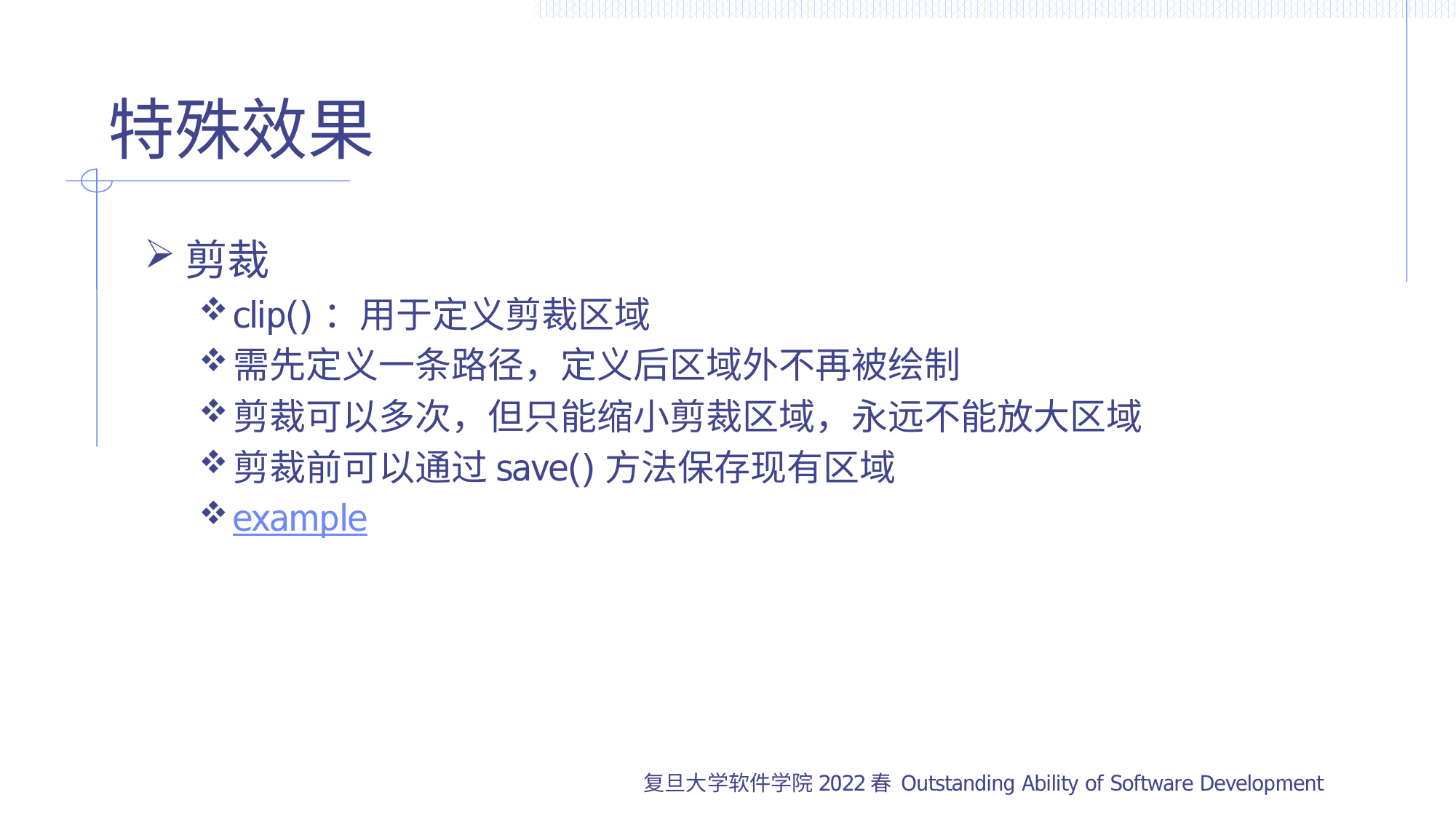

# 特殊效果
剪裁
clip()：用于定义剪裁区域
需先定义一条路径，定义后区域外不再被绘制
剪裁可以多次，但只能缩小剪裁区域，永远不能放大区域
剪裁前可以通过save()方法保存现有区域
example